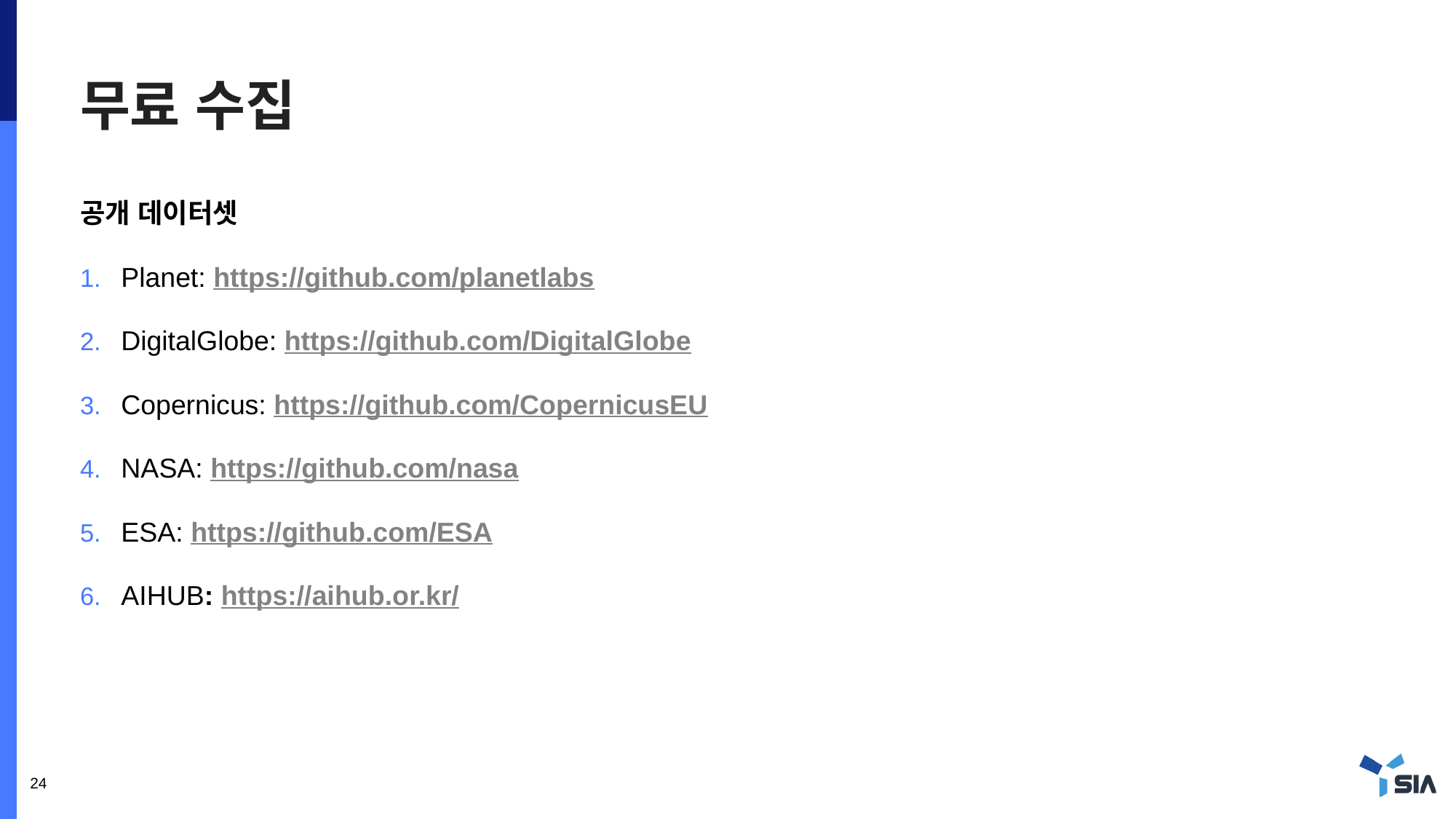

# 무료 수집
공개 데이터셋
Planet: https://github.com/planetlabs
DigitalGlobe: https://github.com/DigitalGlobe
Copernicus: https://github.com/CopernicusEU
NASA: https://github.com/nasa
ESA: https://github.com/ESA
AIHUB: https://aihub.or.kr/
24